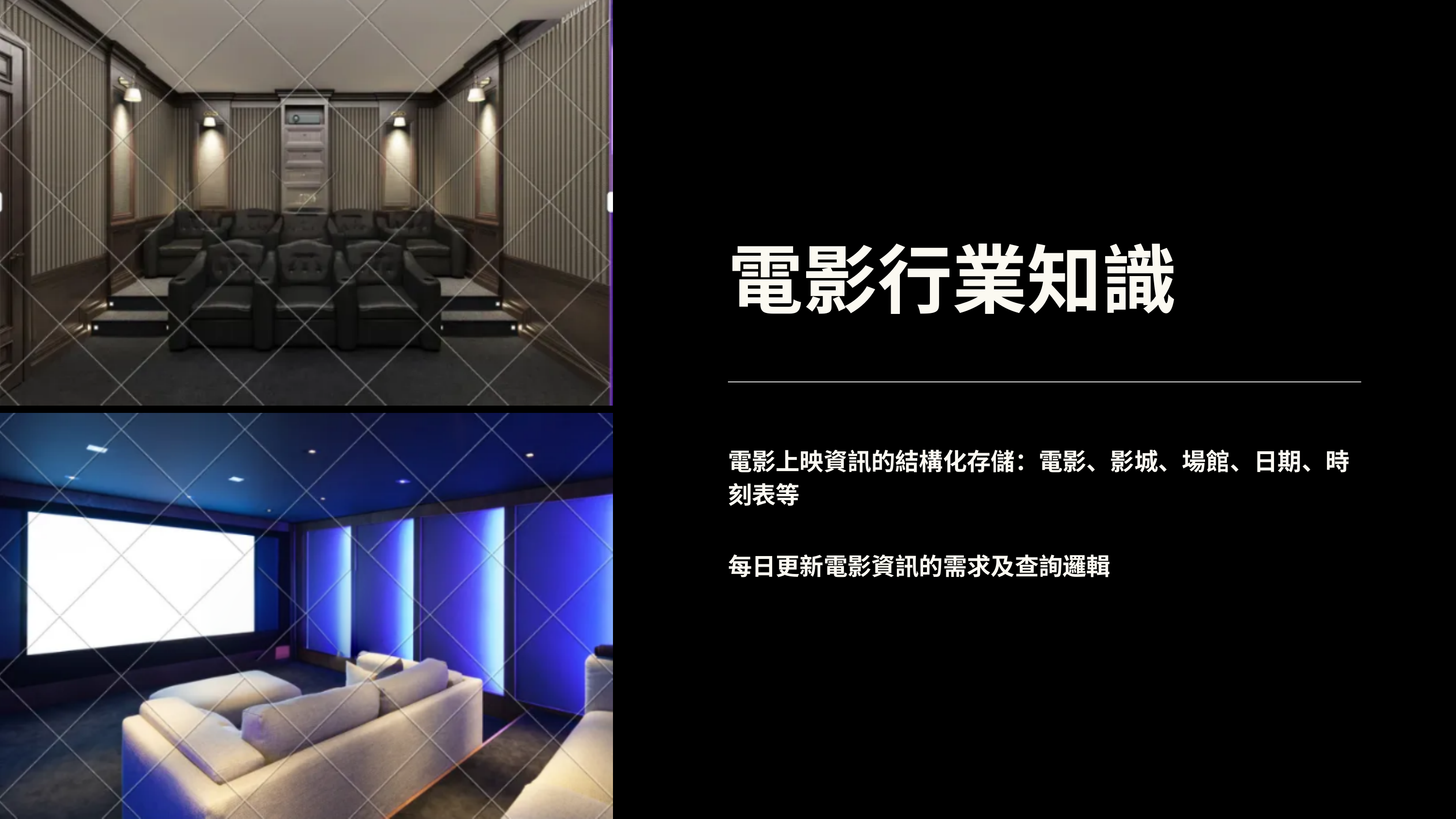

電影行業知識

電影上映資訊的結構化存儲：電影、影城、場館、日期、時刻表等
每日更新電影資訊的需求及查詢邏輯